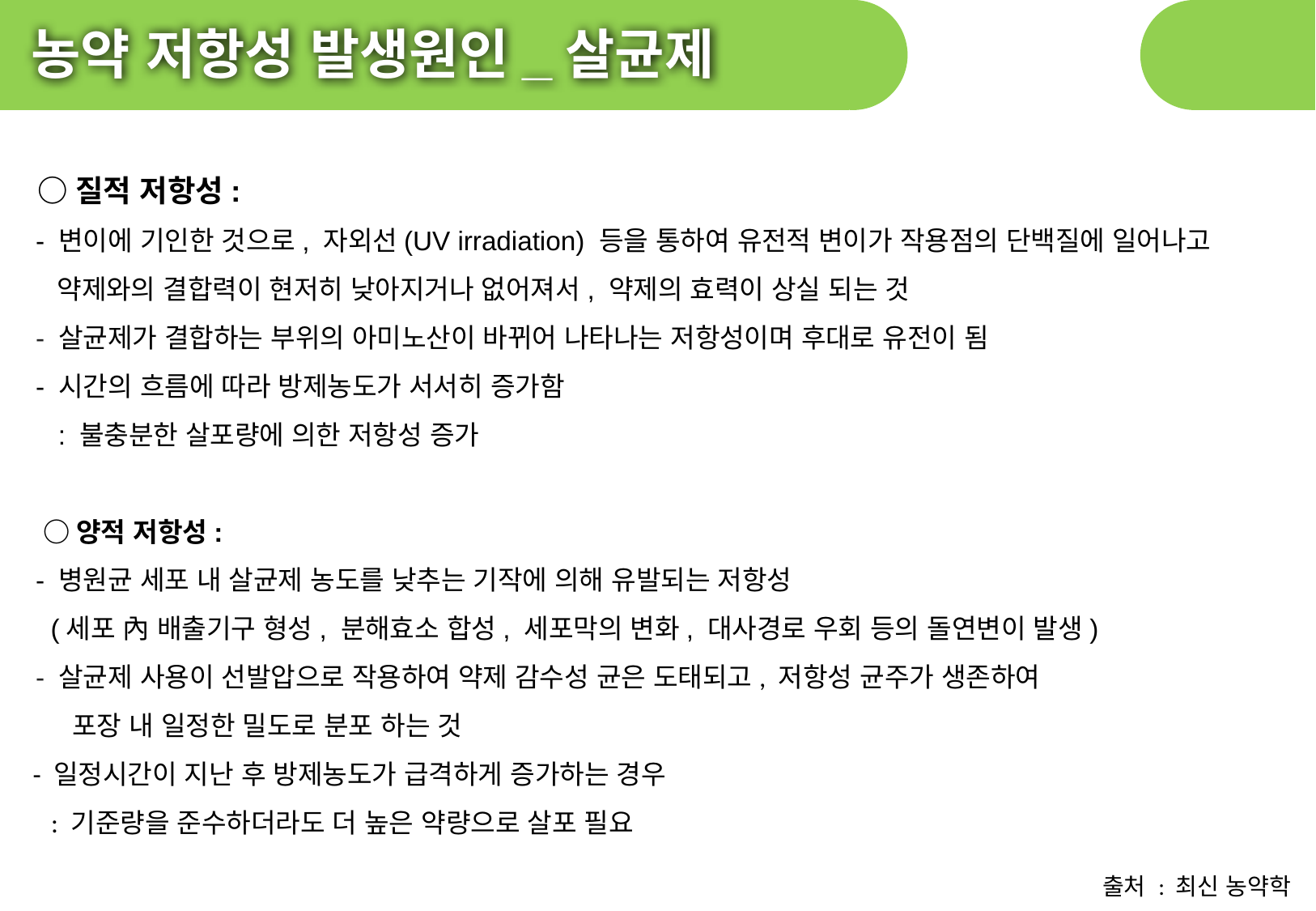

농약 저항성 발생원인_살균제
  ○질적 저항성:
  - 변이에 기인한 것으로, 자외선(UV irradiation) 등을 통하여 유전적 변이가 작용점의 단백질에 일어나고
    약제와의 결합력이 현저히 낮아지거나 없어져서, 약제의 효력이 상실 되는 것
  - 살균제가 결합하는 부위의 아미노산이 바뀌어 나타나는 저항성이며 후대로 유전이 됨
  - 시간의 흐름에 따라 방제농도가 서서히 증가함
     : 불충분한 살포량에 의한 저항성 증가

   ○양적 저항성:
  - 병원균 세포 내 살균제 농도를 낮추는 기작에 의해 유발되는 저항성
    (세포 內 배출기구 형성, 분해효소 합성, 세포막의 변화, 대사경로 우회 등의 돌연변이 발생)
  - 살균제 사용이 선발압으로 작용하여 약제 감수성 균은 도태되고, 저항성 균주가 생존하여
      포장 내 일정한 밀도로 분포 하는 것
  - 일정시간이 지난 후 방제농도가 급격하게 증가하는 경우
     : 기준량을 준수하더라도 더 높은 약량으로 살포 필요
출처 : 최신 농약학